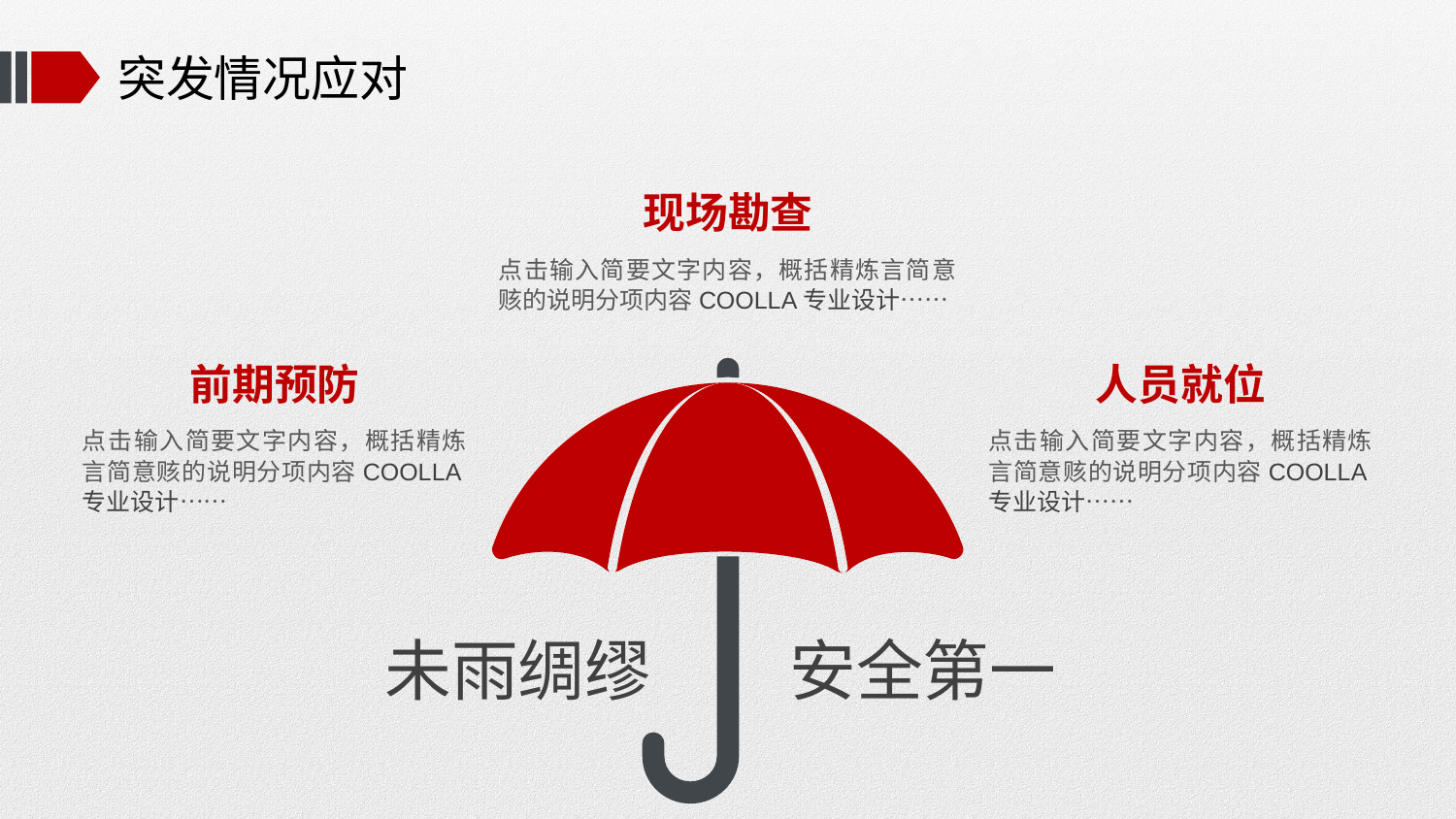

# 突发情况应对
现场勘查
点击输入简要文字内容，概括精炼言简意赅的说明分项内容COOLLA专业设计……

前期预防
人员就位
点击输入简要文字内容，概括精炼言简意赅的说明分项内容COOLLA专业设计……
点击输入简要文字内容，概括精炼言简意赅的说明分项内容COOLLA专业设计……
未雨绸缪
安全第一
浏览更多搜索：COOLLA       技术支持、合作、定制PPT联系QQ:34865632